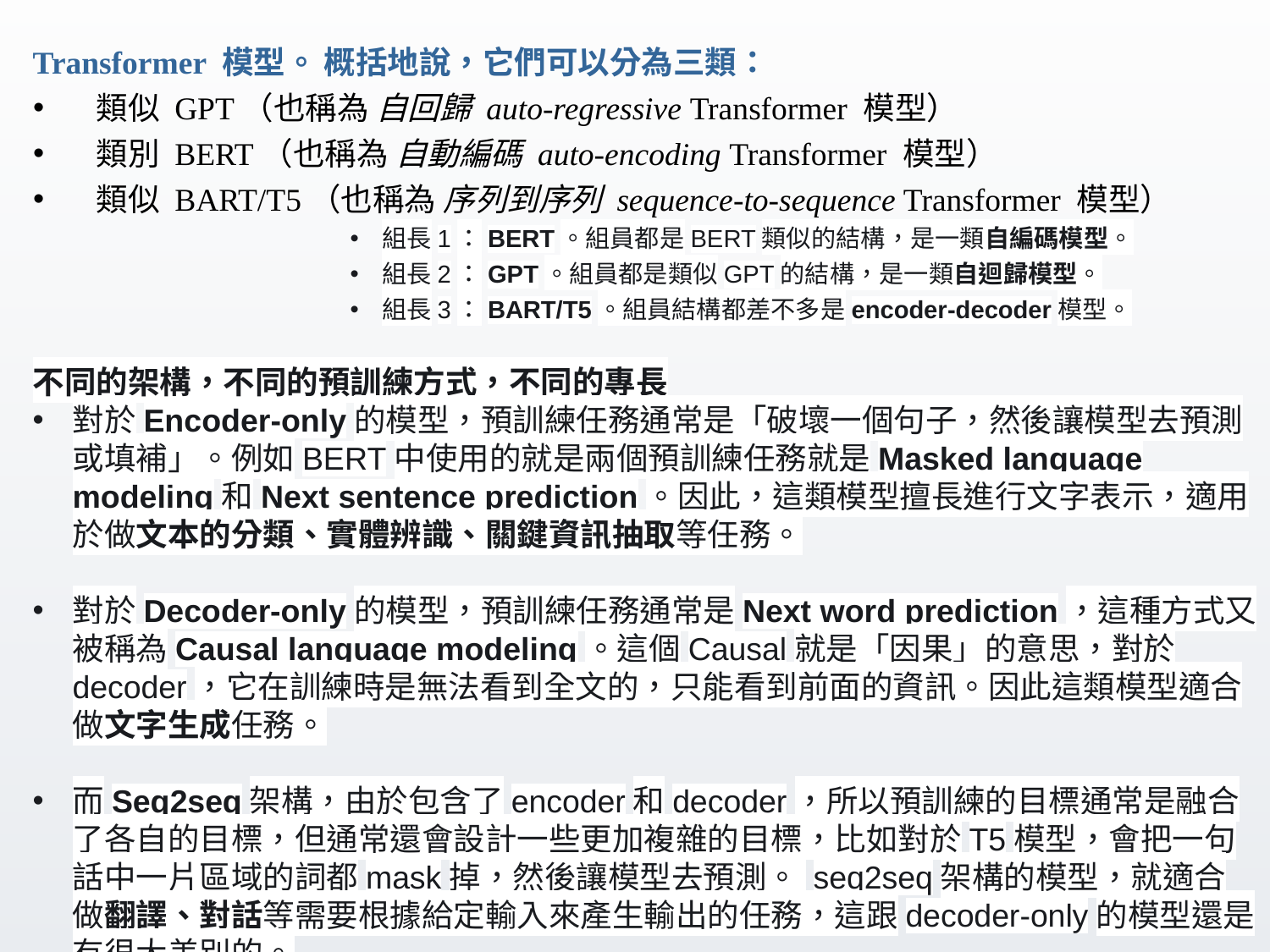

Transformer 模型。 概括地說，它們可以分為三類：
類似 GPT（也稱為 自回歸 auto-regressive Transformer 模型）
類別 BERT（也稱為 自動編碼 auto-encoding Transformer 模型）
類似 BART/T5（也稱為 序列到序列 sequence-to-sequence Transformer 模型）
組長1：BERT。組員都是BERT類似的結構，是一類自編碼模型。
組長2：GPT。組員都是類似GPT的結構，是一類自迴歸模型。
組長3：BART/T5。組員結構都差不多是encoder-decoder模型。

不同的架構，不同的預訓練方式，不同的專長
對於Encoder-only的模型，預訓練任務通常是「破壞一個句子，然後讓模型去預測或填補」。例如BERT中使用的就是兩個預訓練任務就是Masked language modeling和Next sentence prediction。因此，這類模型擅長進行文字表示，適用於做文本的分類、實體辨識、關鍵資訊抽取等任務。

對於Decoder-only的模型，預訓練任務通常是Next word prediction，這種方式又被稱為Causal language modeling。這個Causal就是「因果」的意思，對於decoder，它在訓練時是無法看到全文的，只能看到前面的資訊。因此這類模型適合做文字生成任務。

而Seq2seq架構，由於包含了encoder和decoder，所以預訓練的目標通常是融合了各自的目標，但通常還會設計一些更加複雜的目標，比如對於T5模型，會把一句話中一片區域的詞都mask掉，然後讓模型去預測。 seq2seq架構的模型，就適合做翻譯、對話等需要根據給定輸入來產生輸出的任務，這跟decoder-only的模型還是有很大差別的。